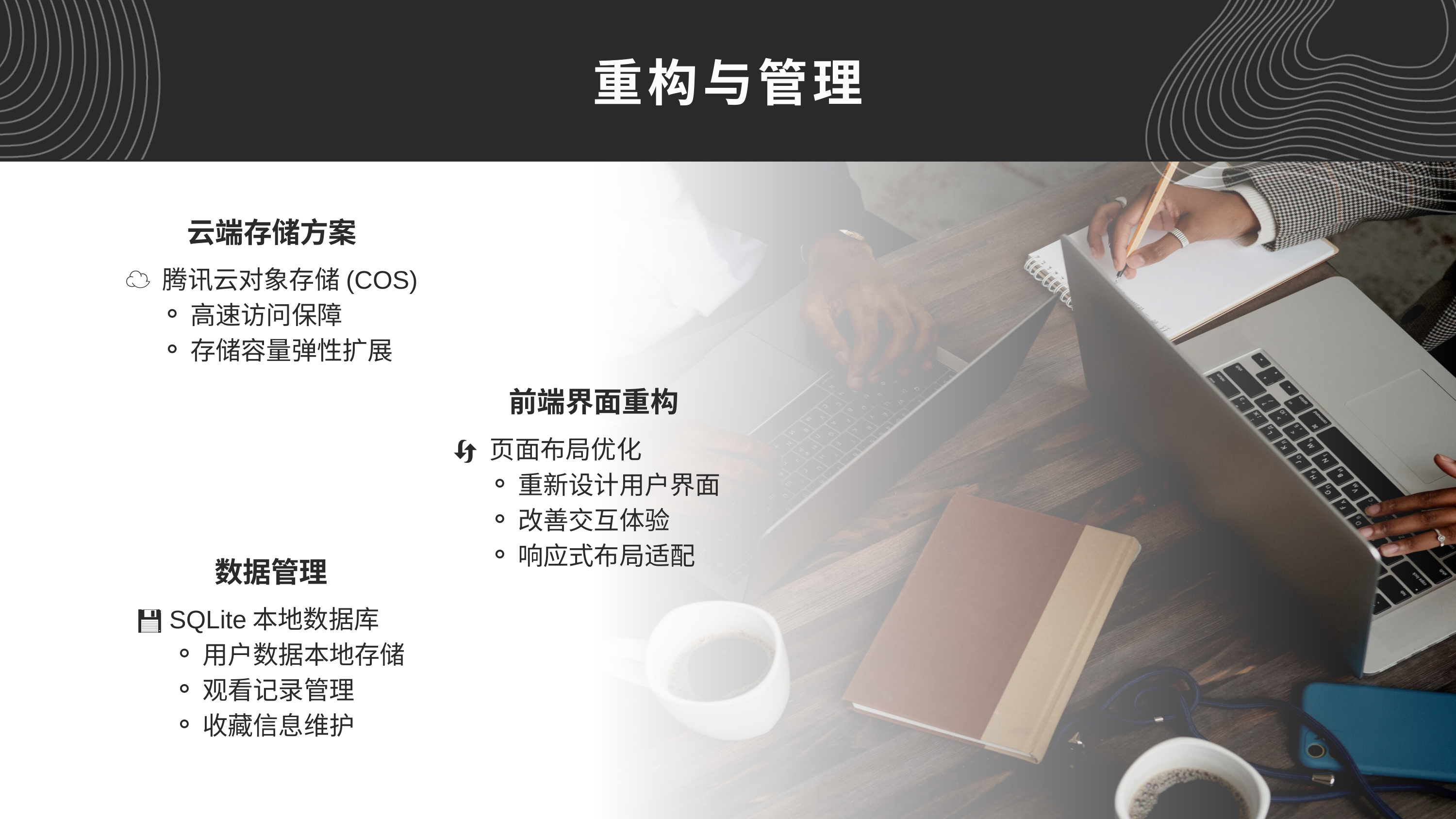

重构与管理

云端存储方案
☁ 腾讯云对象存储(COS)
高速访问保障
存储容量弹性扩展
前端界面重构
🔄 页面布局优化
重新设计用户界面
改善交互体验
响应式布局适配
数据管理
💾 SQLite本地数据库
用户数据本地存储
观看记录管理
收藏信息维护